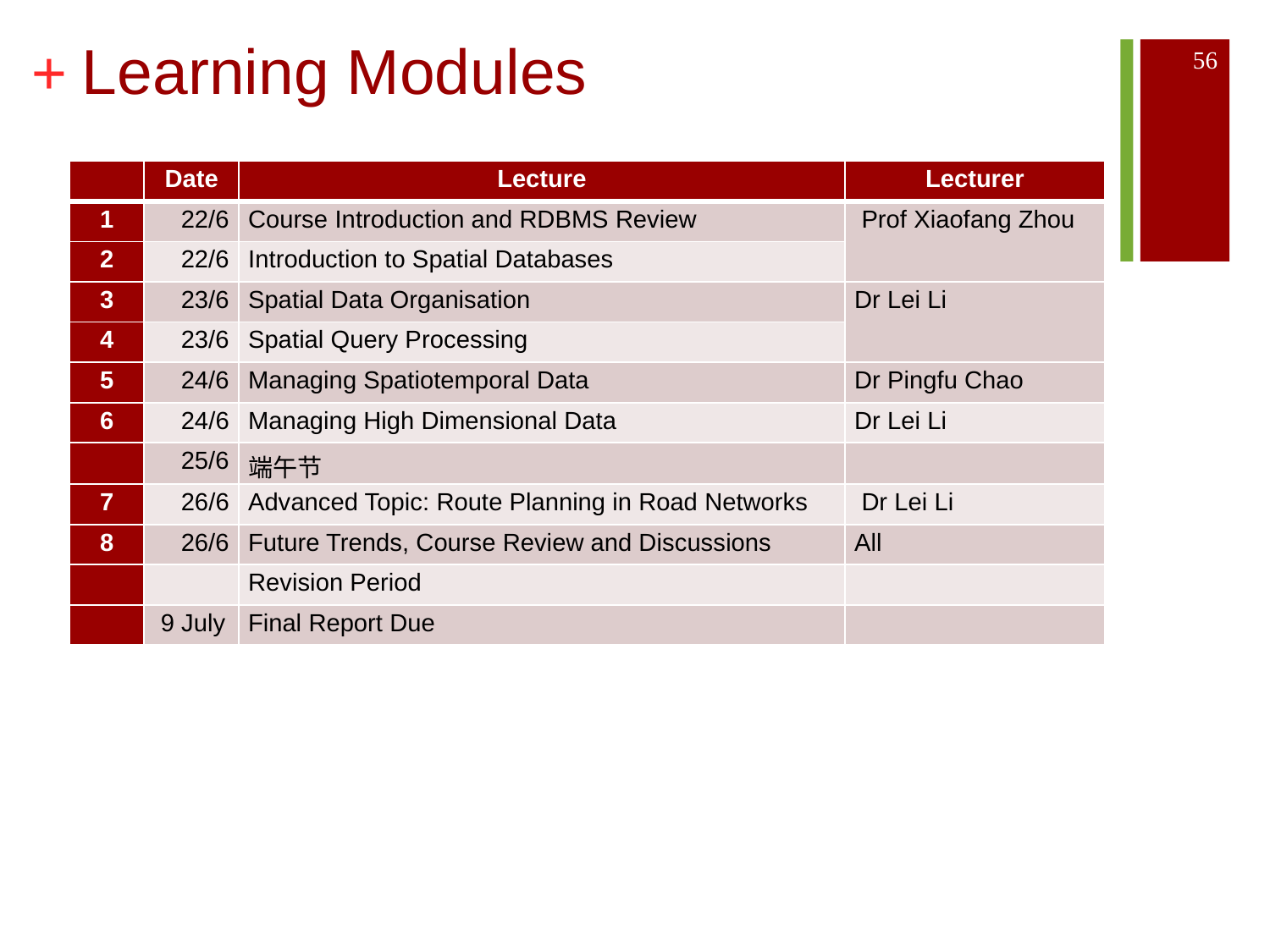

# Learning Modules
56
|  | Date | Lecture | Lecturer |
| --- | --- | --- | --- |
| 1 | 22/6 | Course Introduction and RDBMS Review | Prof Xiaofang Zhou |
| 2 | 22/6 | Introduction to Spatial Databases |  |
| 3 | 23/6 | Spatial Data Organisation | Dr Lei Li |
| 4 | 23/6 | Spatial Query Processing |  |
| 5 | 24/6 | Managing Spatiotemporal Data | Dr Pingfu Chao |
| 6 | 24/6 | Managing High Dimensional Data | Dr Lei Li |
|  | 25/6 | 端午节 |  |
| 7 | 26/6 | Advanced Topic: Route Planning in Road Networks | Dr Lei Li |
| 8 | 26/6 | Future Trends, Course Review and Discussions | All |
|  |  | Revision Period |  |
|  | 9 July | Final Report Due |  |